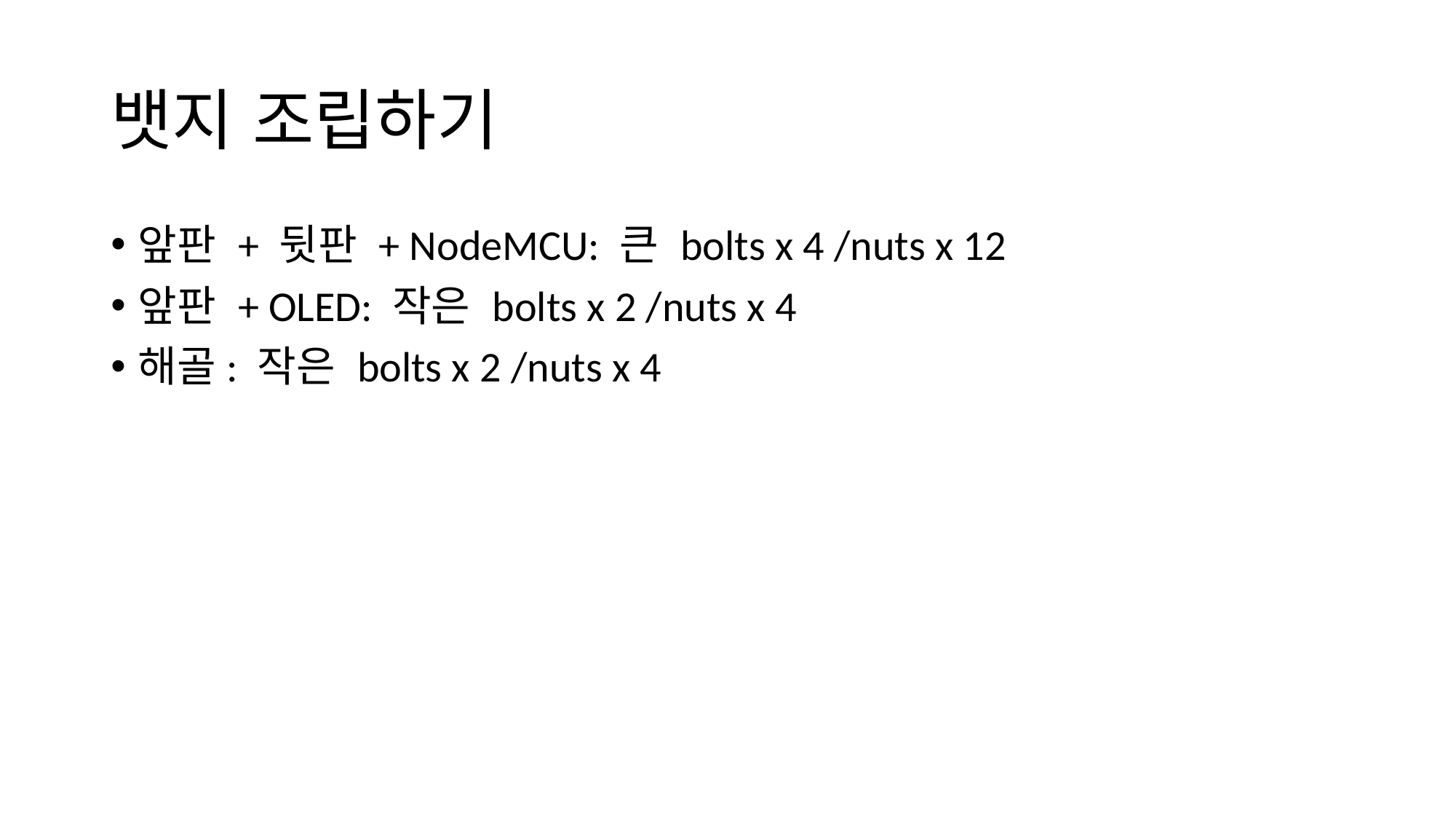

# 뱃지 조립하기
앞판 + 뒷판 + NodeMCU: 큰 bolts x 4 /nuts x 12
앞판 + OLED: 작은 bolts x 2 /nuts x 4
해골: 작은 bolts x 2 /nuts x 4